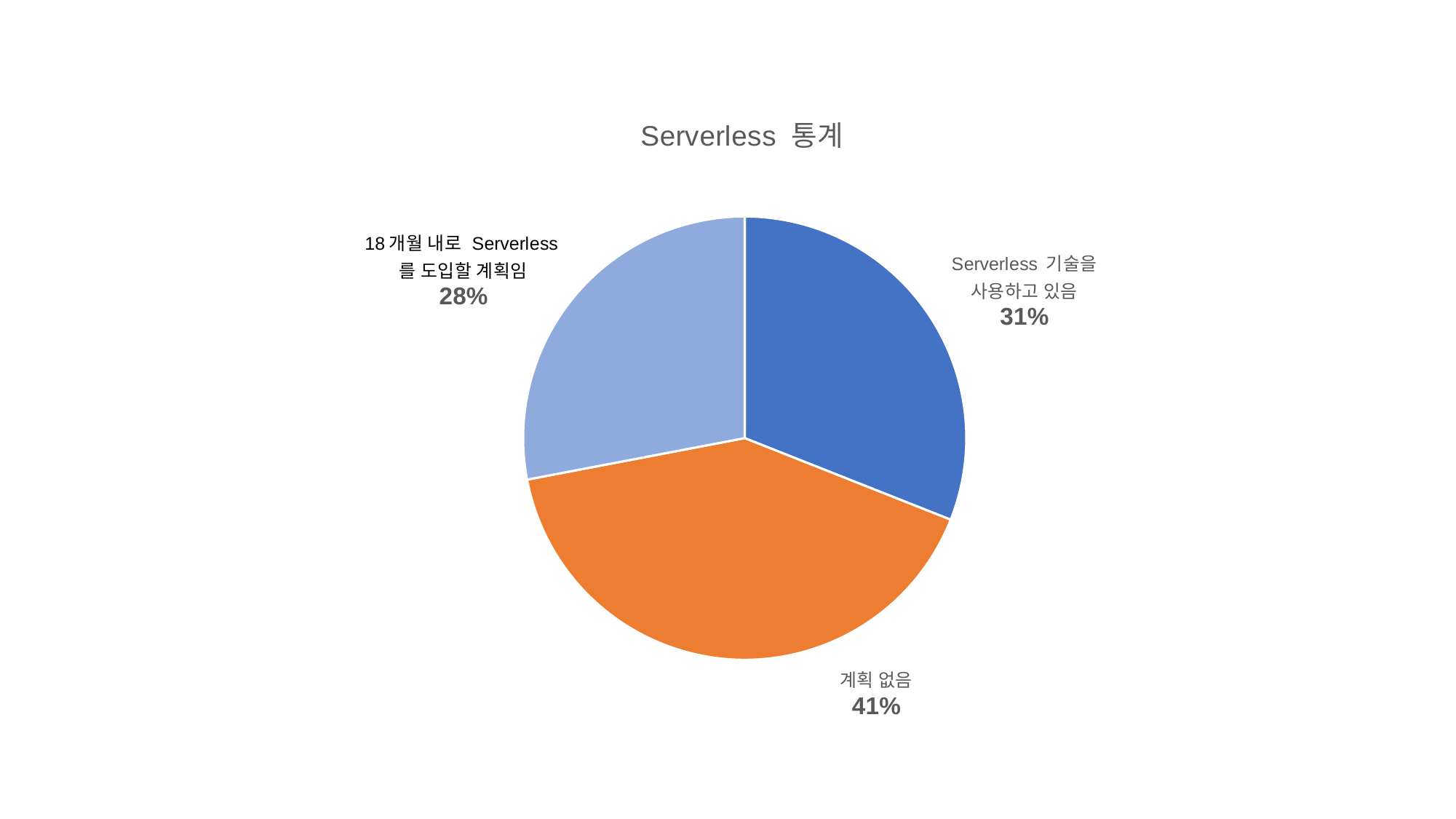

### Chart: Serverless 통계

| Category | Serverless Statistics |
|---|---|
| Using Serverless Technology | 31.0 |
| No Plans | 41.0 |
| Planning to use Serverless in Next 18 Months | 28.0 |